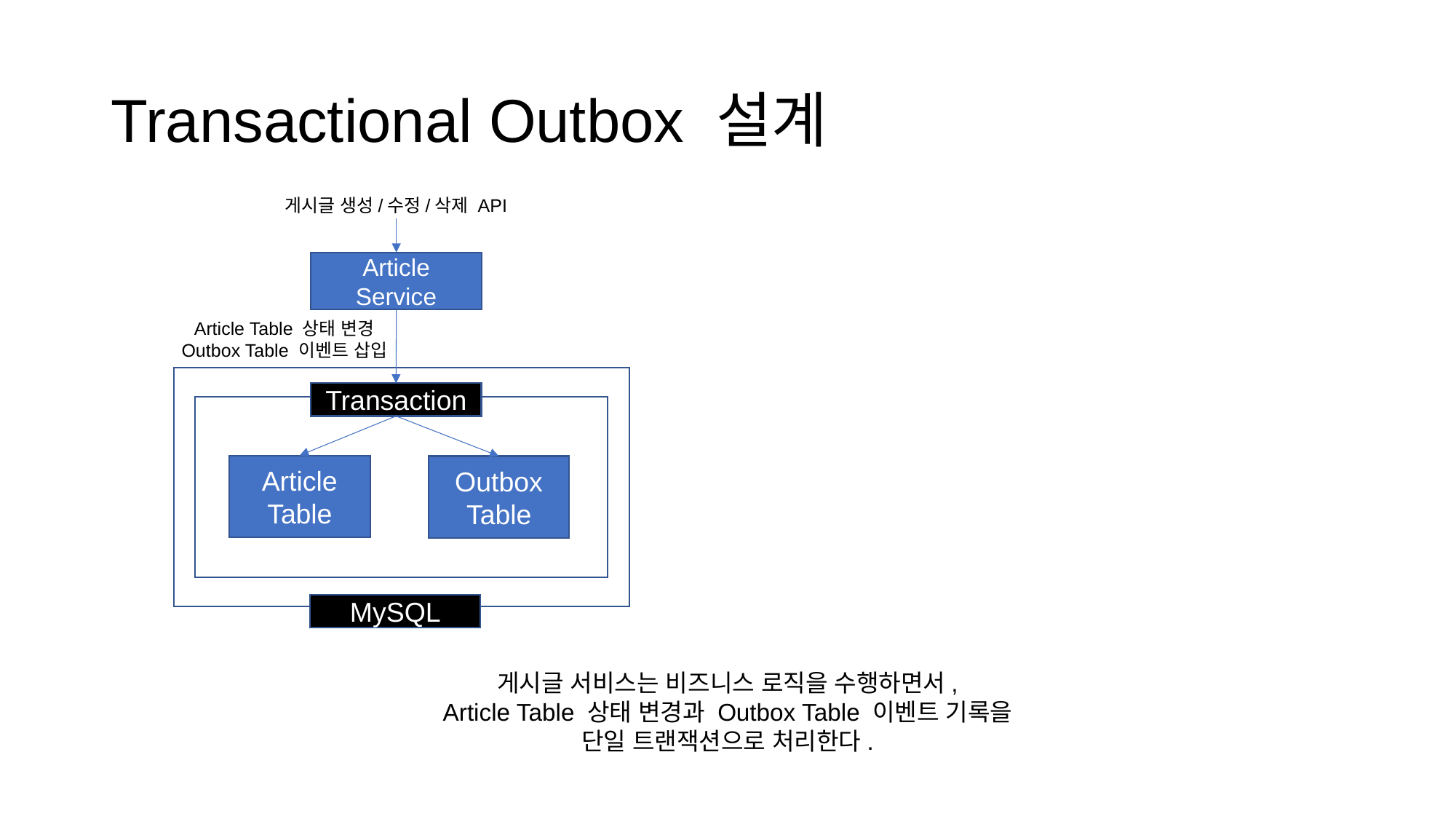

# Transactional Outbox 설계
게시글 생성/수정/삭제 API
Article Service
Article Table 상태 변경
Outbox Table 이벤트 삽입

Transaction

Article Table
Outbox Table
MySQL
게시글 서비스는 비즈니스 로직을 수행하면서,
Article Table 상태 변경과 Outbox Table 이벤트 기록을
단일 트랜잭션으로 처리한다.